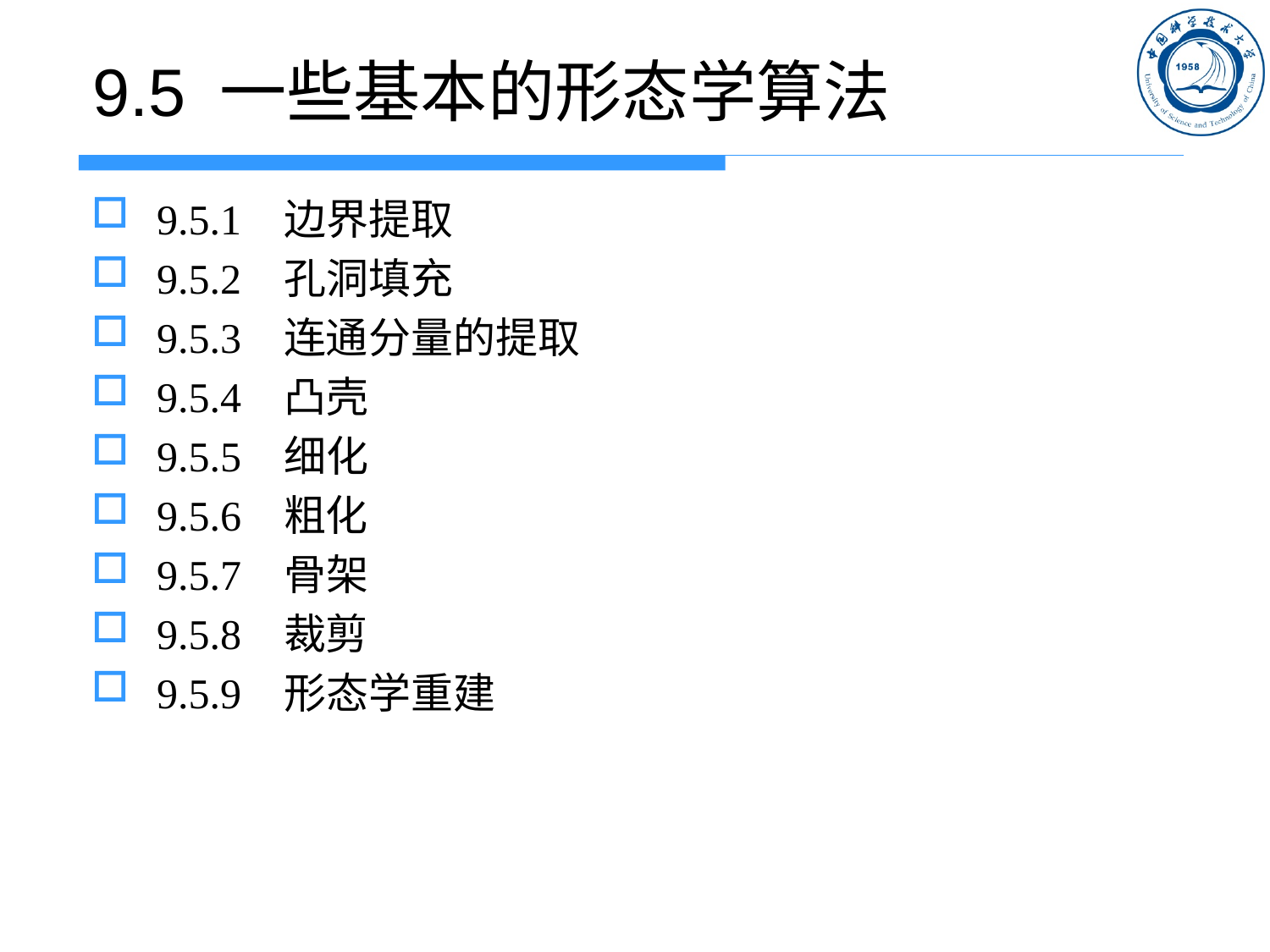

# 9.5	一些基本的形态学算法
9.5.1	边界提取
9.5.2	孔洞填充
9.5.3	连通分量的提取
9.5.4	凸壳
9.5.5	细化
9.5.6	粗化
9.5.7	骨架
9.5.8	裁剪
9.5.9	形态学重建